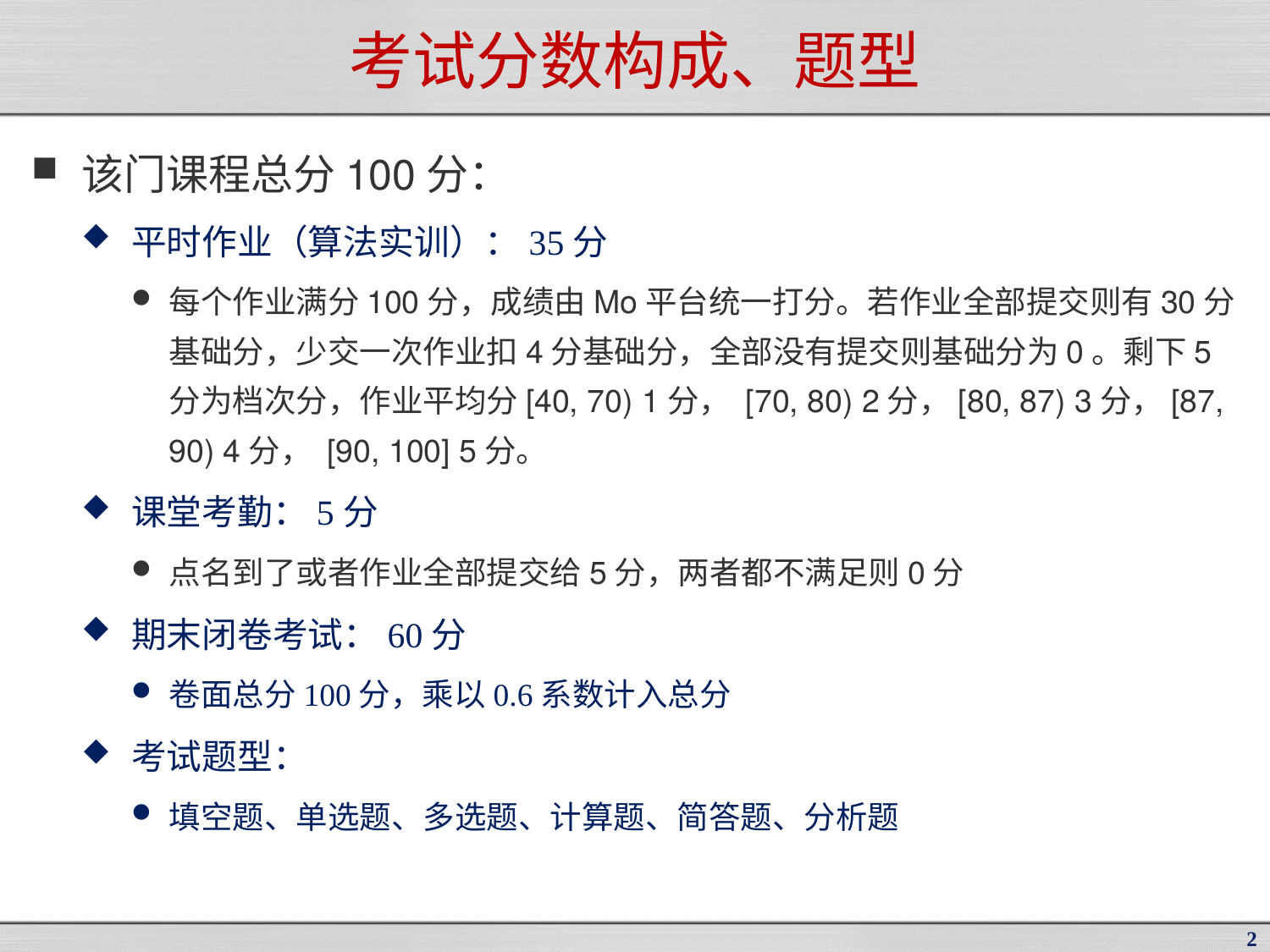

# 考试分数构成、题型
该门课程总分100分：
平时作业（算法实训）：35分
每个作业满分100分，成绩由Mo平台统一打分。若作业全部提交则有30分基础分，少交一次作业扣4分基础分，全部没有提交则基础分为0。剩下5分为档次分，作业平均分[40, 70) 1分， [70, 80) 2分，[80, 87) 3分，[87, 90) 4分， [90, 100] 5分。
课堂考勤：5分
点名到了或者作业全部提交给5分，两者都不满足则0分
期末闭卷考试：60分
卷面总分100分，乘以0.6系数计入总分
考试题型：
填空题、单选题、多选题、计算题、简答题、分析题
2